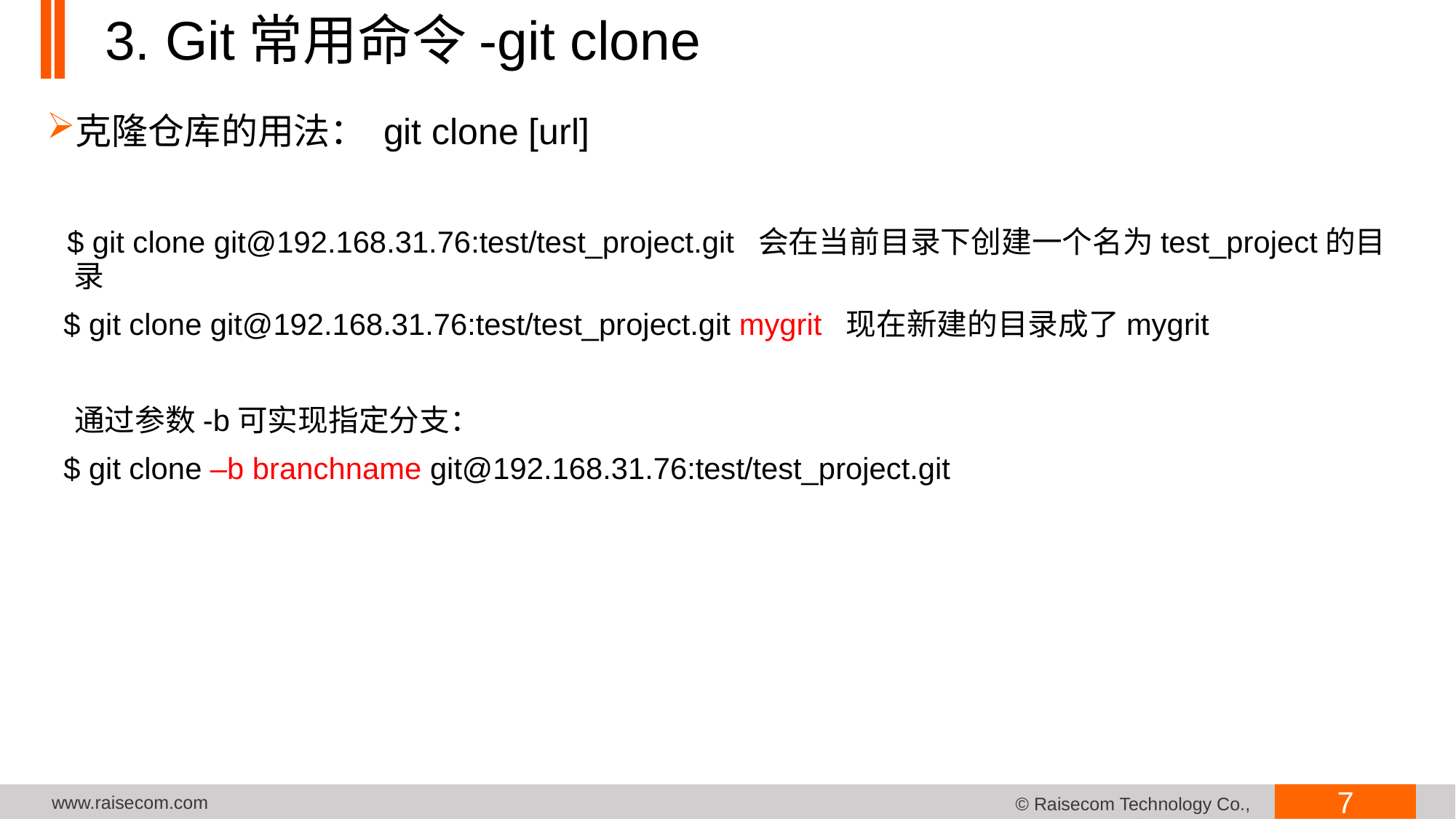

# 3. Git常用命令-git clone
克隆仓库的用法： git clone [url]

  $ git clone git@192.168.31.76:test/test_project.git  会在当前目录下创建一个名为test_project的目录
  $ git clone git@192.168.31.76:test/test_project.git mygrit  现在新建的目录成了mygrit

   通过参数-b可实现指定分支：
  $ git clone –b branchname git@192.168.31.76:test/test_project.git